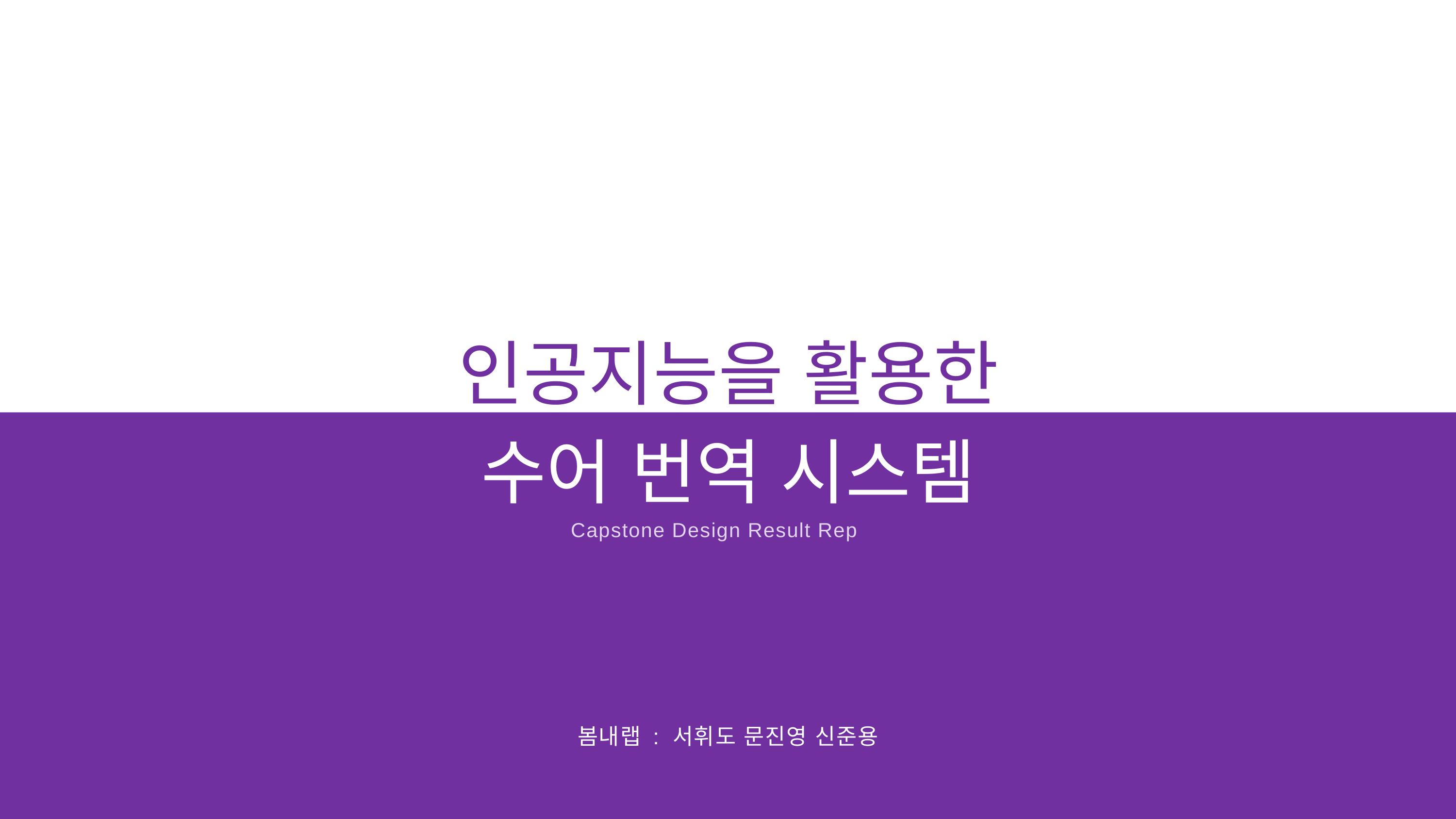

인공지능을 활용한
수어 번역 시스템

Capstone Design Result Report
봄내랩 : 서휘도 문진영 신준용